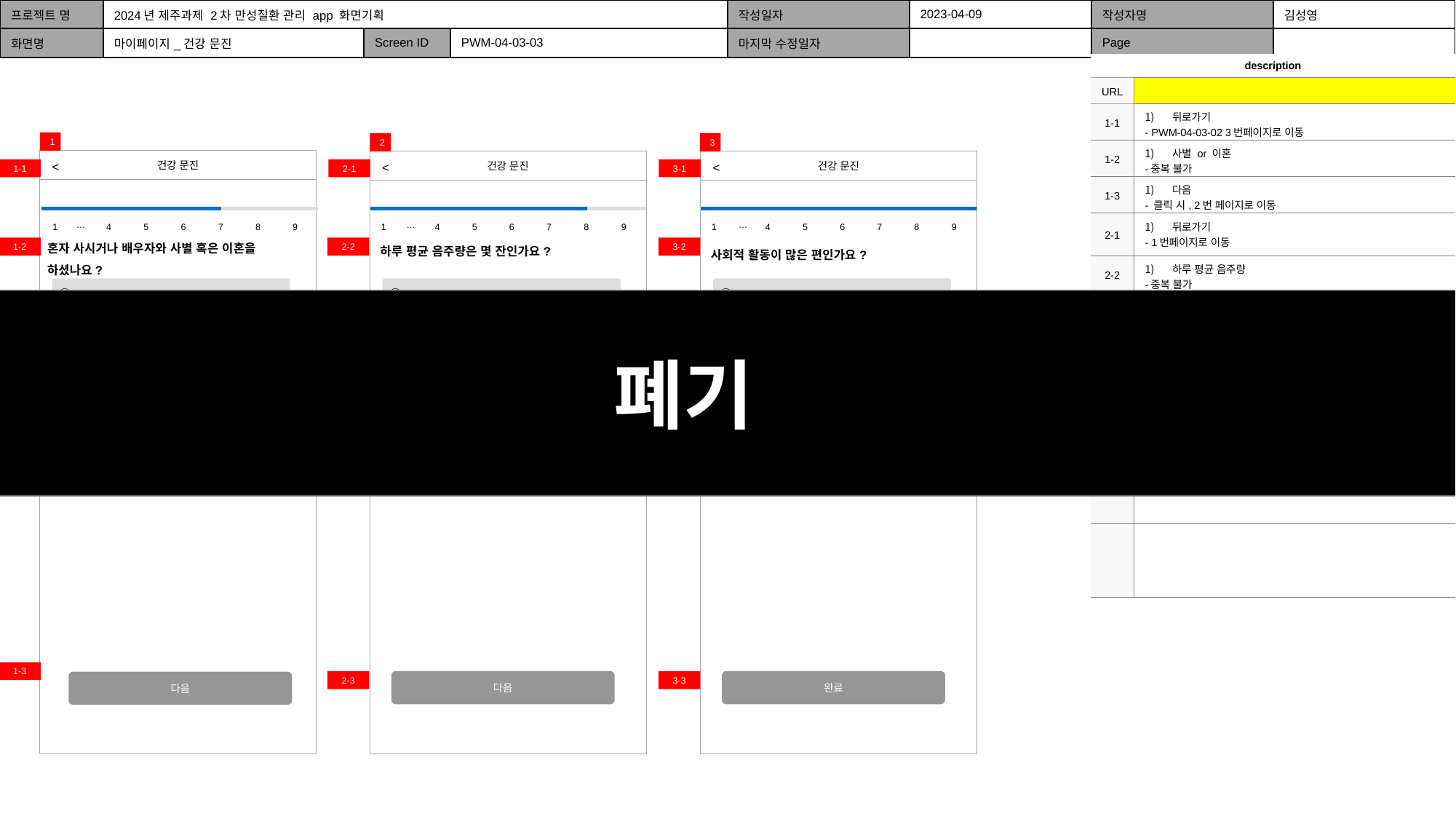

| 프로젝트 명 | 2024년 제주과제 2차 만성질환 관리 app 화면기획 |  |  | 작성일자 | 2023-04-09 | 작성자명 | 김성영 |
| --- | --- | --- | --- | --- | --- | --- | --- |
| 화면명 | 마이페이지\_건강 문진 | Screen ID | PWM-04-03-03 | 마지막 수정일자 |  | Page |  |
| description |  |
| --- | --- |
| URL |  |
| 1-1 | 뒤로가기 - PWM-04-03-02 3번페이지로 이동 |
| 1-2 | 사별 or 이혼 -중복 불가 |
| 1-3 | 다음 - 클릭 시, 2번 페이지로 이동 |
| 2-1 | 뒤로가기 - 1번페이지로 이동 |
| 2-2 | 하루 평균 음주량 -중복 불가 |
| 2-3 | 다음 - 클릭 시, 3번 페이지로 이동 |
| 3-1 | 뒤로가기 - 2번페이지로 이동 |
| 3-2 | 사회적 활동 - 중복 불가 |
| 3-3 | 완료 클릭 시, 마이페이지\_메인 화면(PWM-04-01으로 이동 |
|  |  |
|  |  |
|  |  |
1
2
3

건강 문진

건강 문진
건강 문진
<
<
<
1-1
2-1
3-1
…
…
…
1
4
5
6
7
8
9
1
4
5
6
7
8
9
1
4
5
6
7
8
9
혼자 사시거나 배우자와 사별 혹은 이혼을 하셨나요?
하루 평균 음주량은 몇 잔인가요?
사회적 활동이 많은 편인가요?
1-2
2-2
3-2

예
1잔 미만
예

폐기

아니오
1~5잔
아니오

5잔 이상

1-3
2-3
다음
3-3
완료
다음